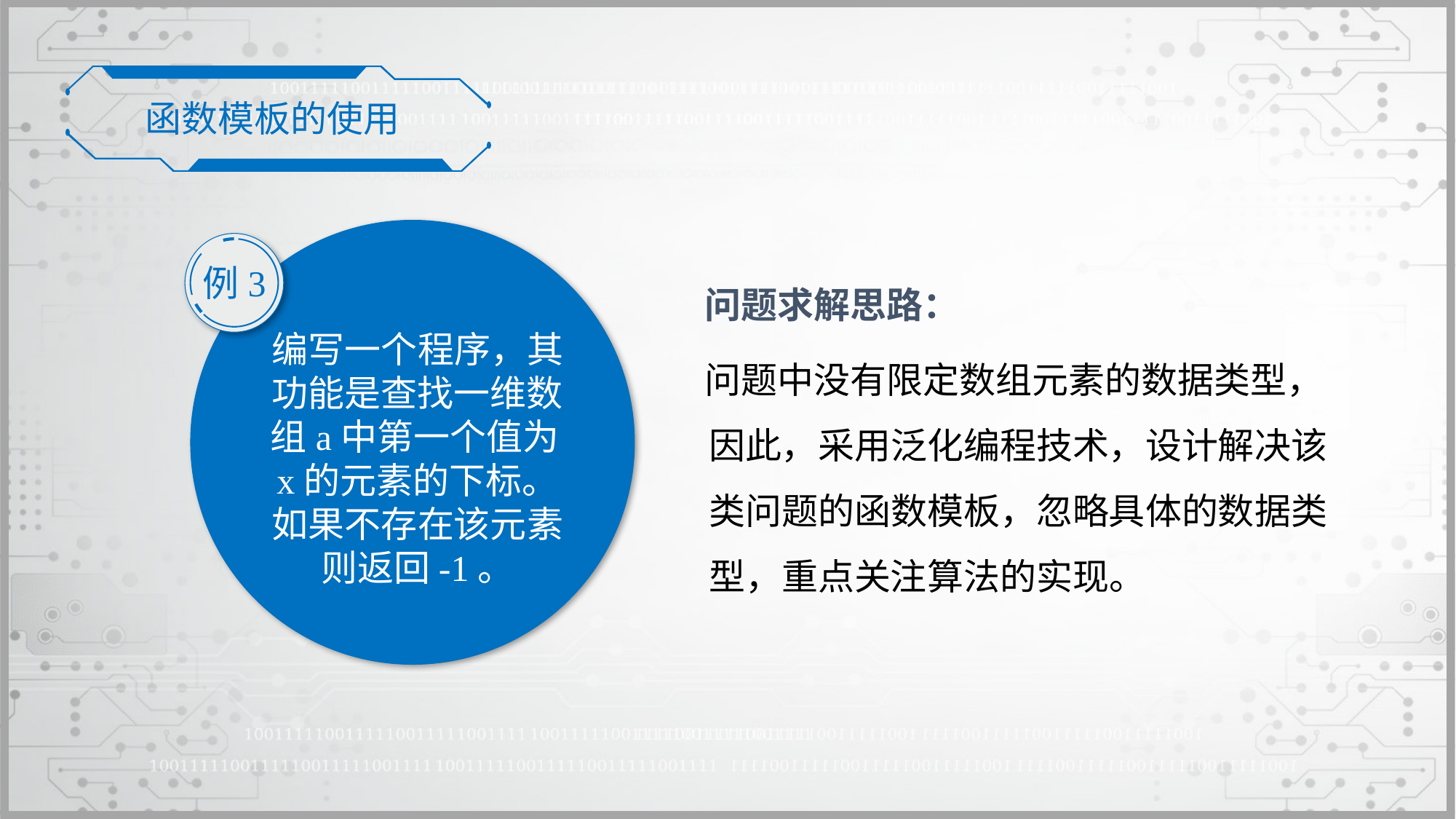

函数模板的使用

编写一个程序，其功能是查找一维数组a中第一个值为x的元素的下标。如果不存在该元素则返回-1。

例3
     问题求解思路：
     问题中没有限定数组元素的数据类型，因此，采用泛化编程技术，设计解决该类问题的函数模板，忽略具体的数据类型，重点关注算法的实现。